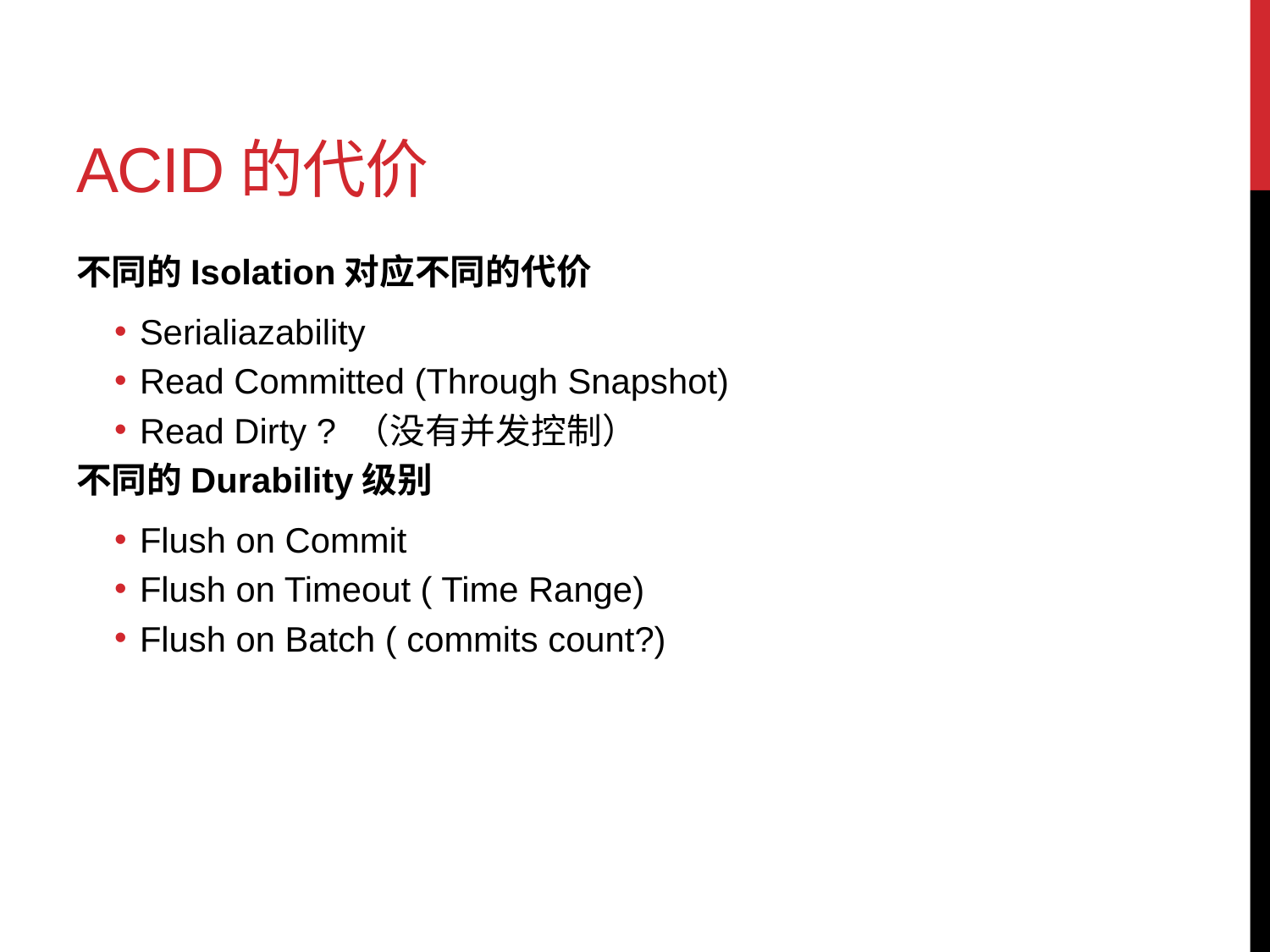

# ACID的代价
不同的Isolation对应不同的代价
Serialiazability
Read Committed (Through Snapshot)
Read Dirty ? （没有并发控制）
不同的Durability级别
Flush on Commit
Flush on Timeout ( Time Range)
Flush on Batch ( commits count?)